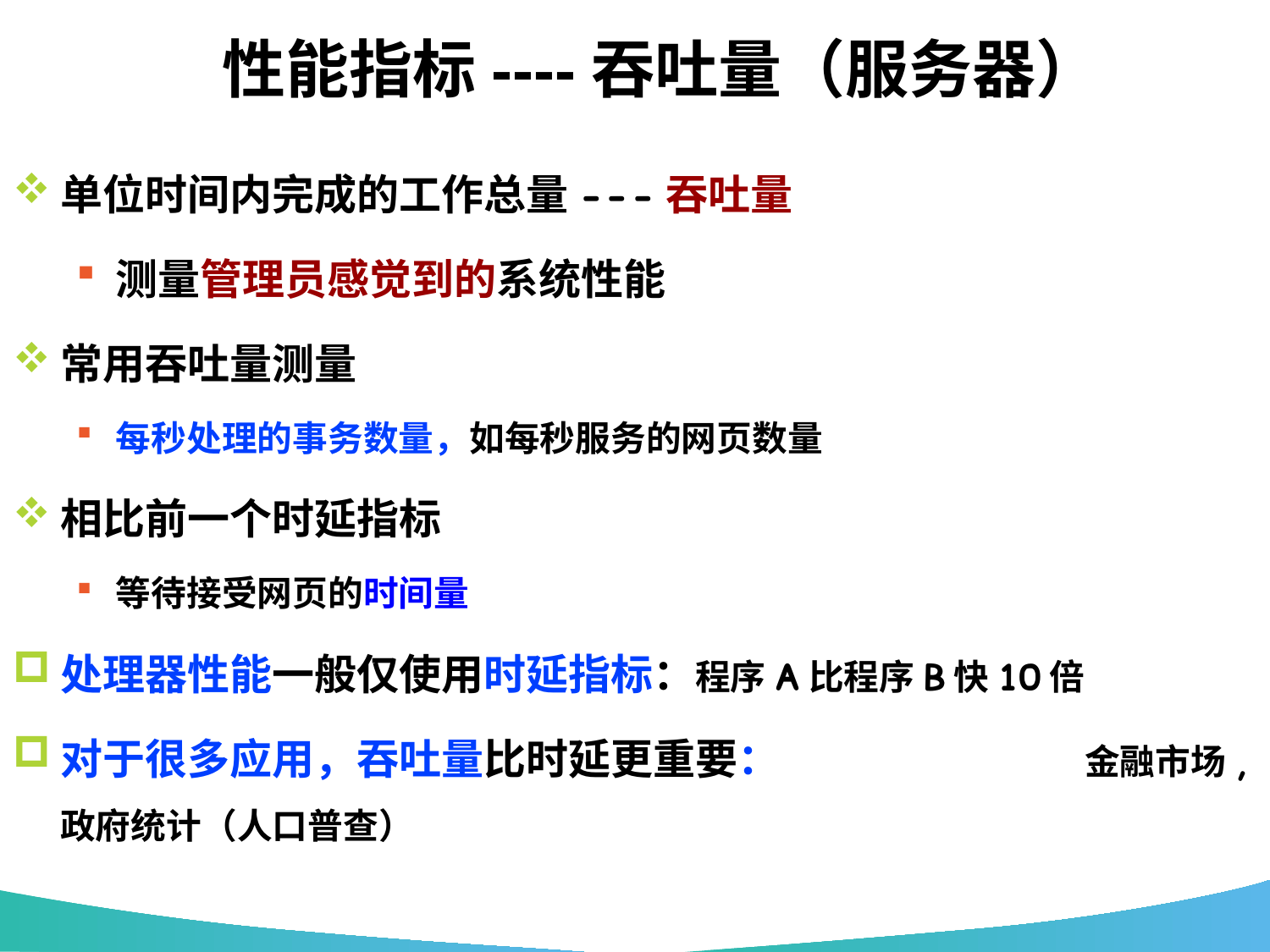

# 性能指标----吞吐量（服务器）
单位时间内完成的工作总量---吞吐量
测量管理员感觉到的系统性能
常用吞吐量测量
每秒处理的事务数量，如每秒服务的网页数量
相比前一个时延指标
等待接受网页的时间量
处理器性能一般仅使用时延指标：程序A比程序B快10倍
对于很多应用，吞吐量比时延更重要：                                金融市场, 政府统计（人口普查）